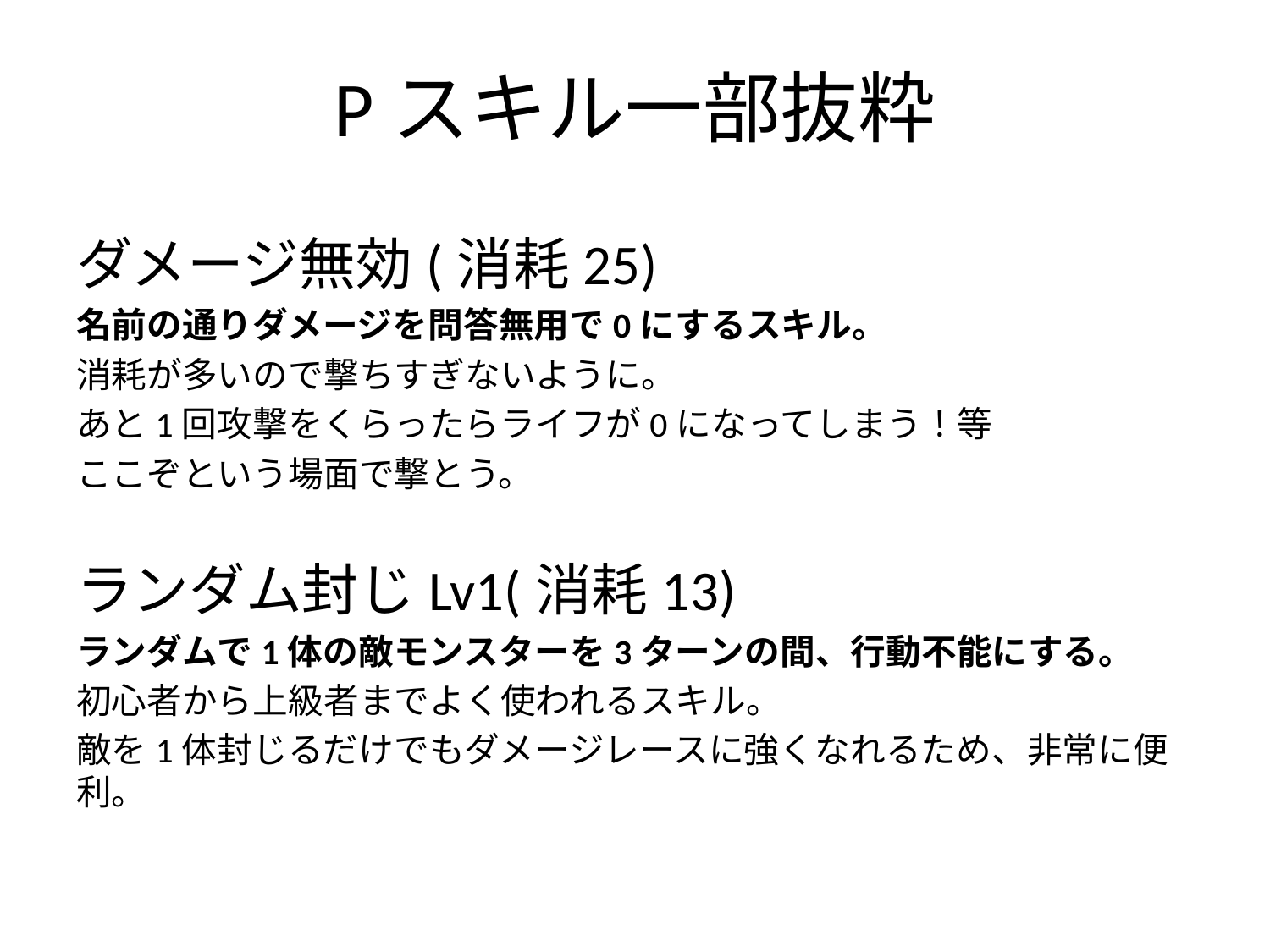

# Pスキル一部抜粋
ダメージ無効(消耗25)
名前の通りダメージを問答無用で0にするスキル。
消耗が多いので撃ちすぎないように。
あと1回攻撃をくらったらライフが0になってしまう！等
ここぞという場面で撃とう。

ランダム封じLv1(消耗13)
ランダムで1体の敵モンスターを3ターンの間、行動不能にする。
初心者から上級者までよく使われるスキル。
敵を1体封じるだけでもダメージレースに強くなれるため、非常に便利。